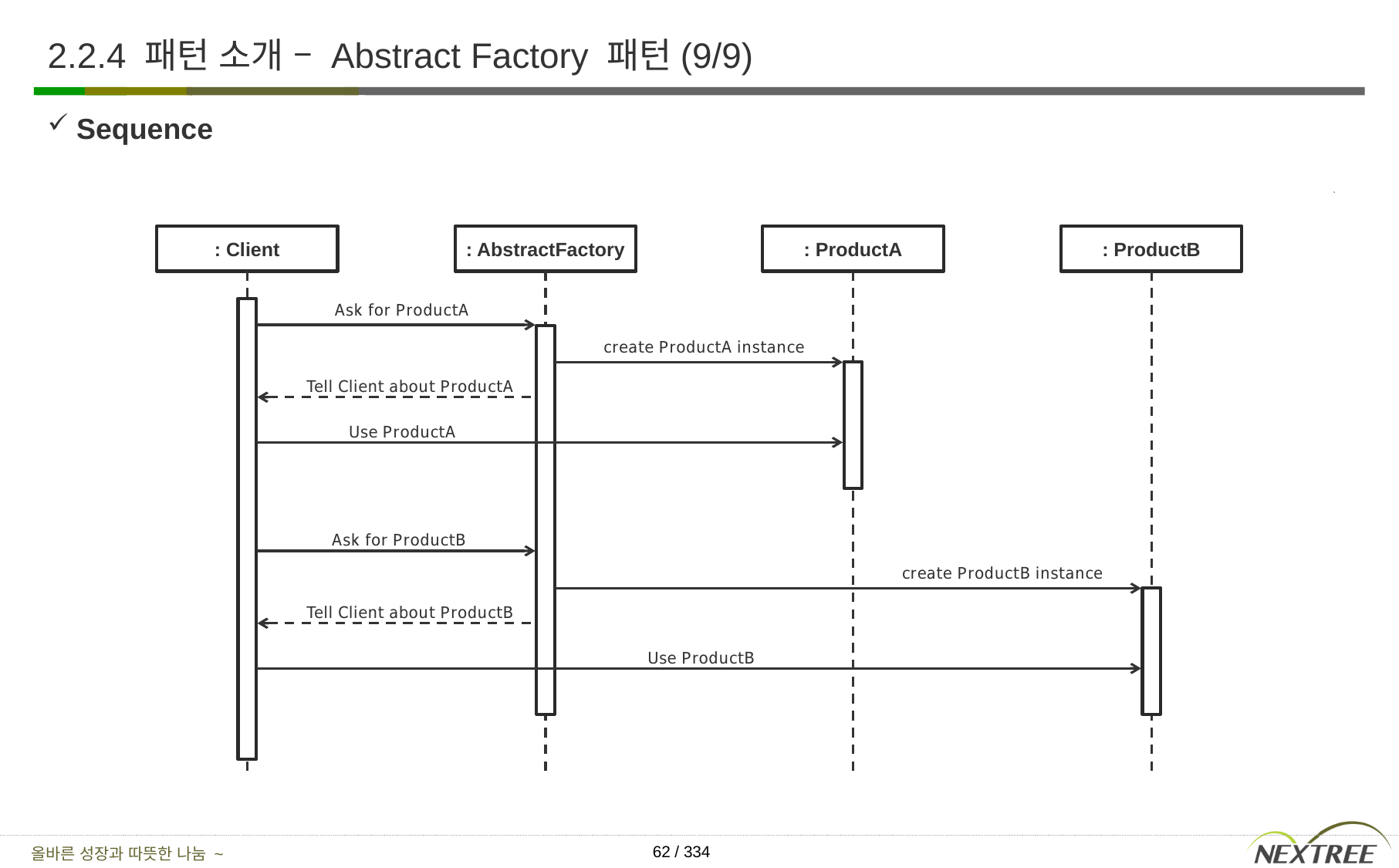

# 2.2.4 패턴 소개 – Abstract Factory 패턴(9/9)
Sequence
: Client
: AbstractFactory
: ProductA
: ProductB
Ask for ProductA

create ProductA instance

Tell Client about ProductA

Use ProductA

Ask for ProductB

create ProductB instance

Tell Client about ProductB

Use ProductB